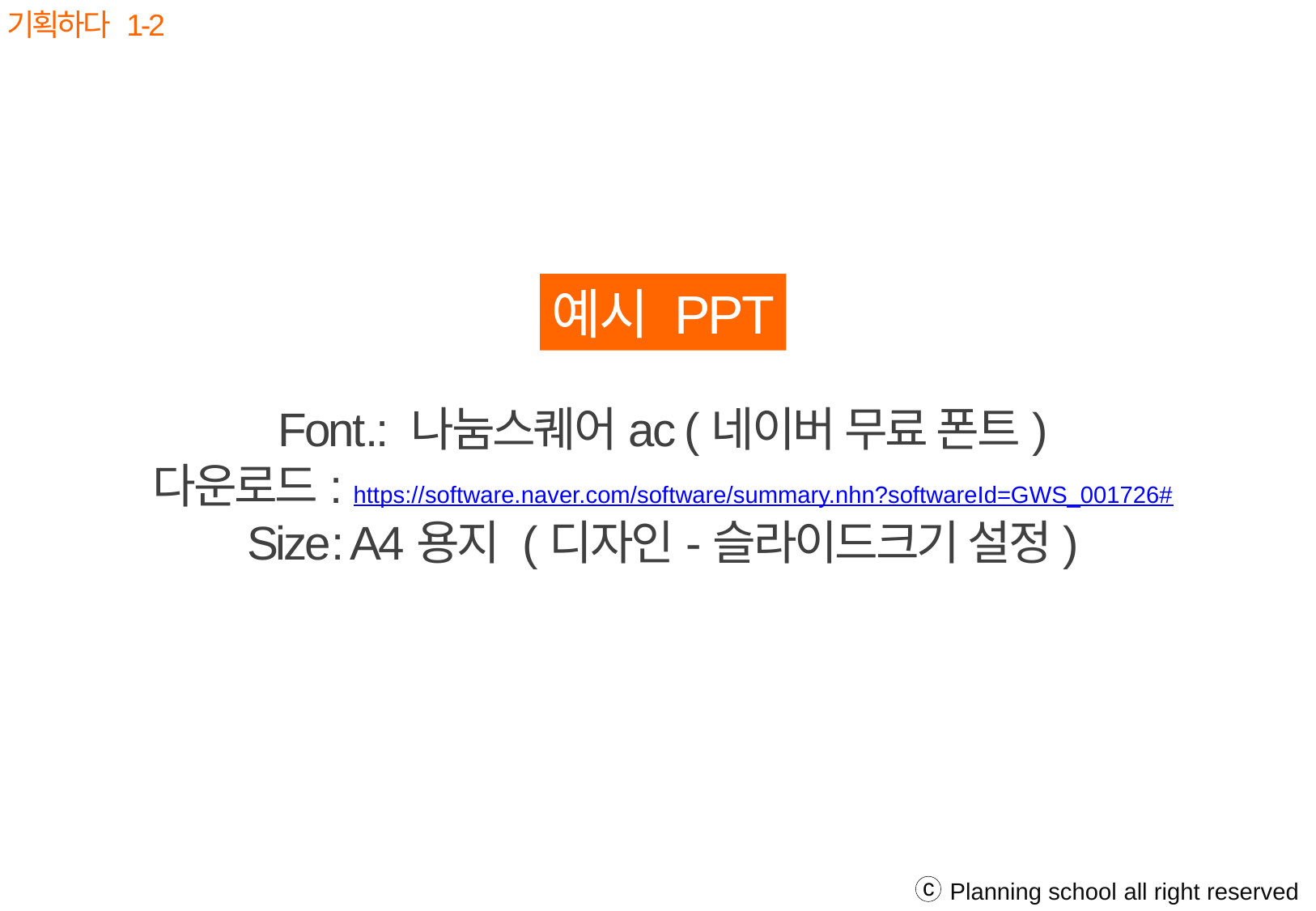

기획하다 1-2
예시 PPT
Font.: 나눔스퀘어ac (네이버 무료 폰트)
다운로드: https://software.naver.com/software/summary.nhn?softwareId=GWS_001726#
Size: A4용지 (디자인-슬라이드크기 설정)
c
Planning school all right reserved